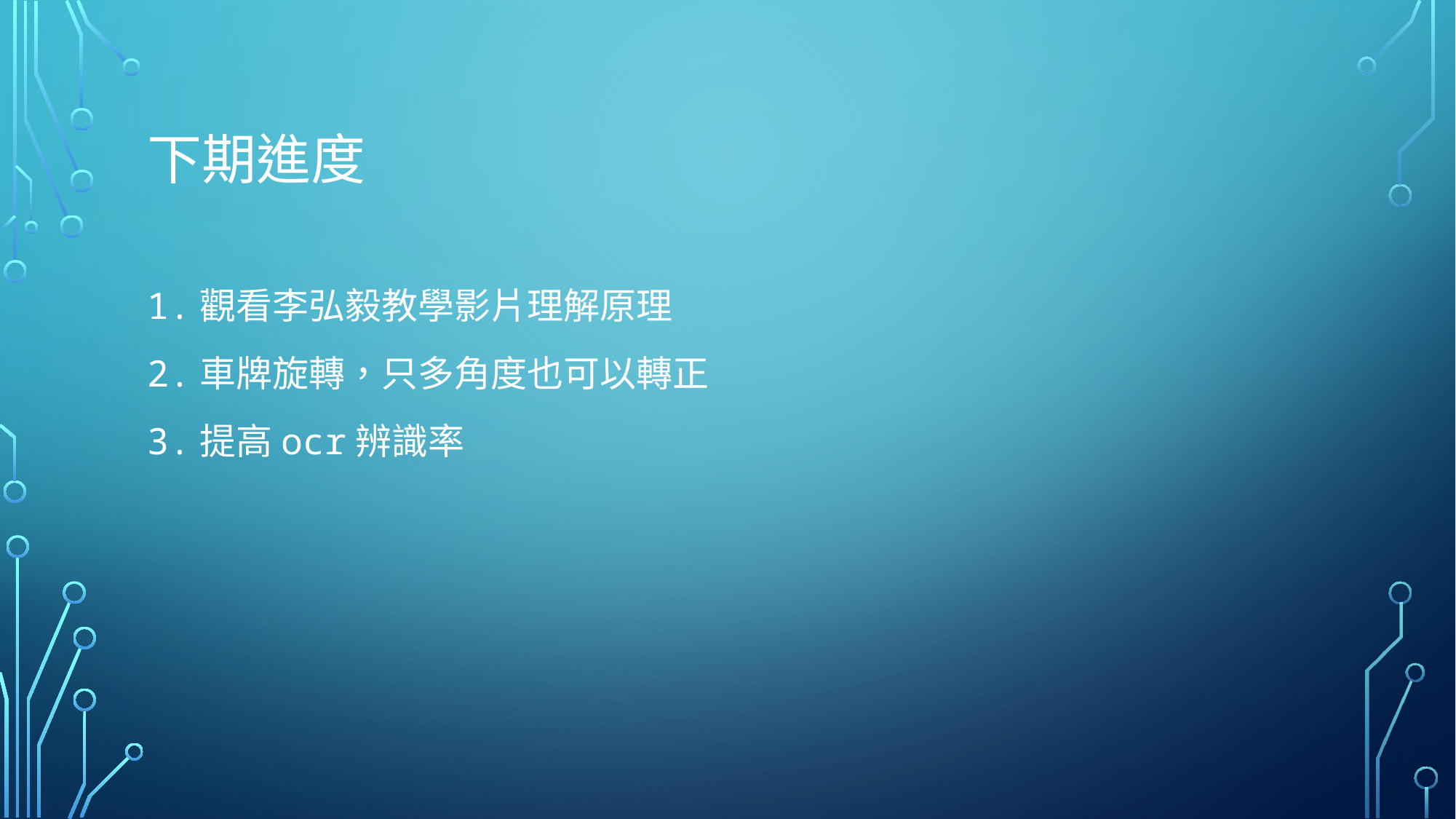

# 下期進度
1.觀看李弘毅教學影片理解原理
2.車牌旋轉，只多角度也可以轉正
3.提高ocr辨識率